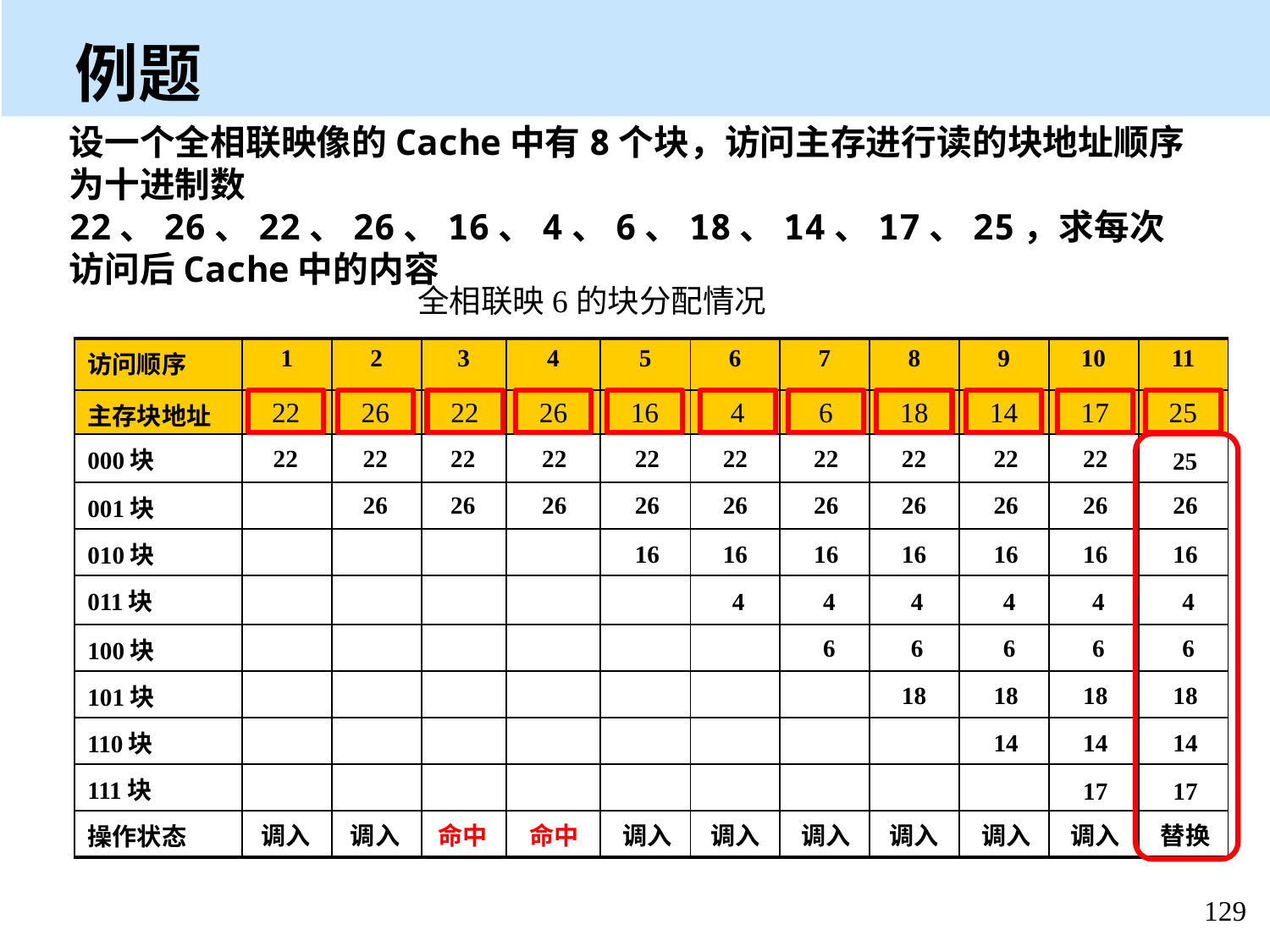

# 例题
设一个全相联映像的Cache中有8个块，访问主存进行读的块地址顺序为十进制数22、26、22、26、16、4、6、18、14、17、25，求每次访问后Cache中的内容
全相联映6的块分配情况
| 访问顺序 | 1 | 2 | 3 | 4 | 5 | 6 | 7 | 8 | 9 | 10 | 11 |
| --- | --- | --- | --- | --- | --- | --- | --- | --- | --- | --- | --- |
| 主存块地址 |  |  |  |  |  |  |  |  |  |  |  |
| 000块 |  |  |  |  |  |  |  |  |  |  |  |
| 001块 |  |  |  |  |  |  |  |  |  |  |  |
| 010块 |  |  |  |  |  |  |  |  |  |  |  |
| 011块 |  |  |  |  |  |  |  |  |  |  |  |
| 100块 |  |  |  |  |  |  |  |  |  |  |  |
| 101块 |  |  |  |  |  |  |  |  |  |  |  |
| 110块 |  |  |  |  |  |  |  |  |  |  |  |
| 111块 |  |  |  |  |  |  |  |  |  |  |  |
| 操作状态 |  |  |  |  |  |  |  |  |  |  |  |
22
26
22
26
16
4
6
18
14
17
25

22
22
22
22
22
22
22
22
22
22
22
25
26
26
26
26
26
26
26
26
26
26
16
16
16
16
16
16
16
 4
 4
 4
 4
 4
 4
 6
 6
 6
 6
 6
18
18
18
18
14
14
14
17
17
调入
调入
命中
命中
调入
调入
调入
调入
调入
调入
替换